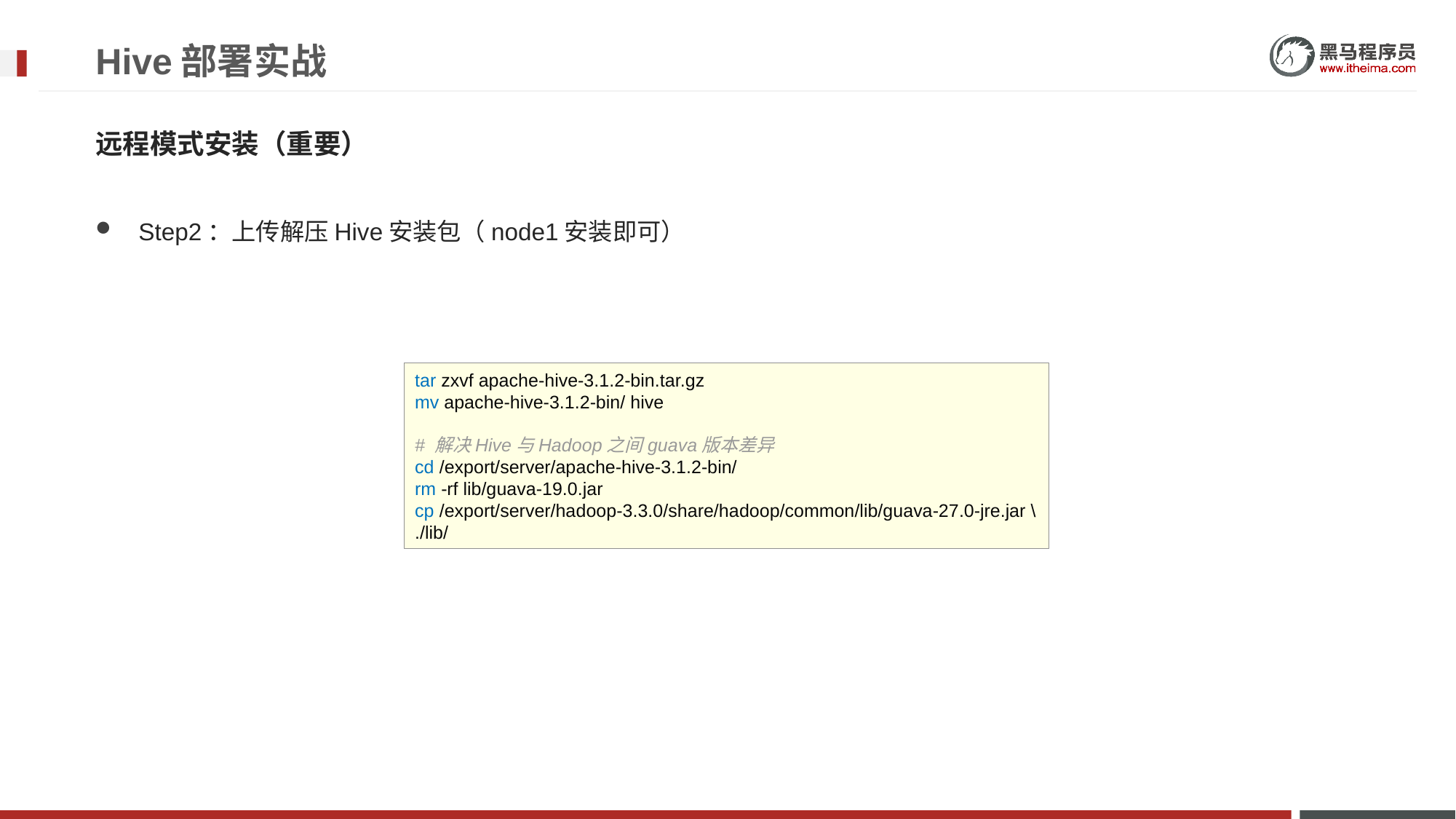

# Hive部署实战
远程模式安装（重要）
Step2：上传解压Hive安装包（node1安装即可）
tar zxvf apache-hive-3.1.2-bin.tar.gz
mv apache-hive-3.1.2-bin/ hive
# 解决Hive与Hadoop之间guava版本差异
cd /export/server/apache-hive-3.1.2-bin/
rm -rf lib/guava-19.0.jar
cp /export/server/hadoop-3.3.0/share/hadoop/common/lib/guava-27.0-jre.jar \
./lib/